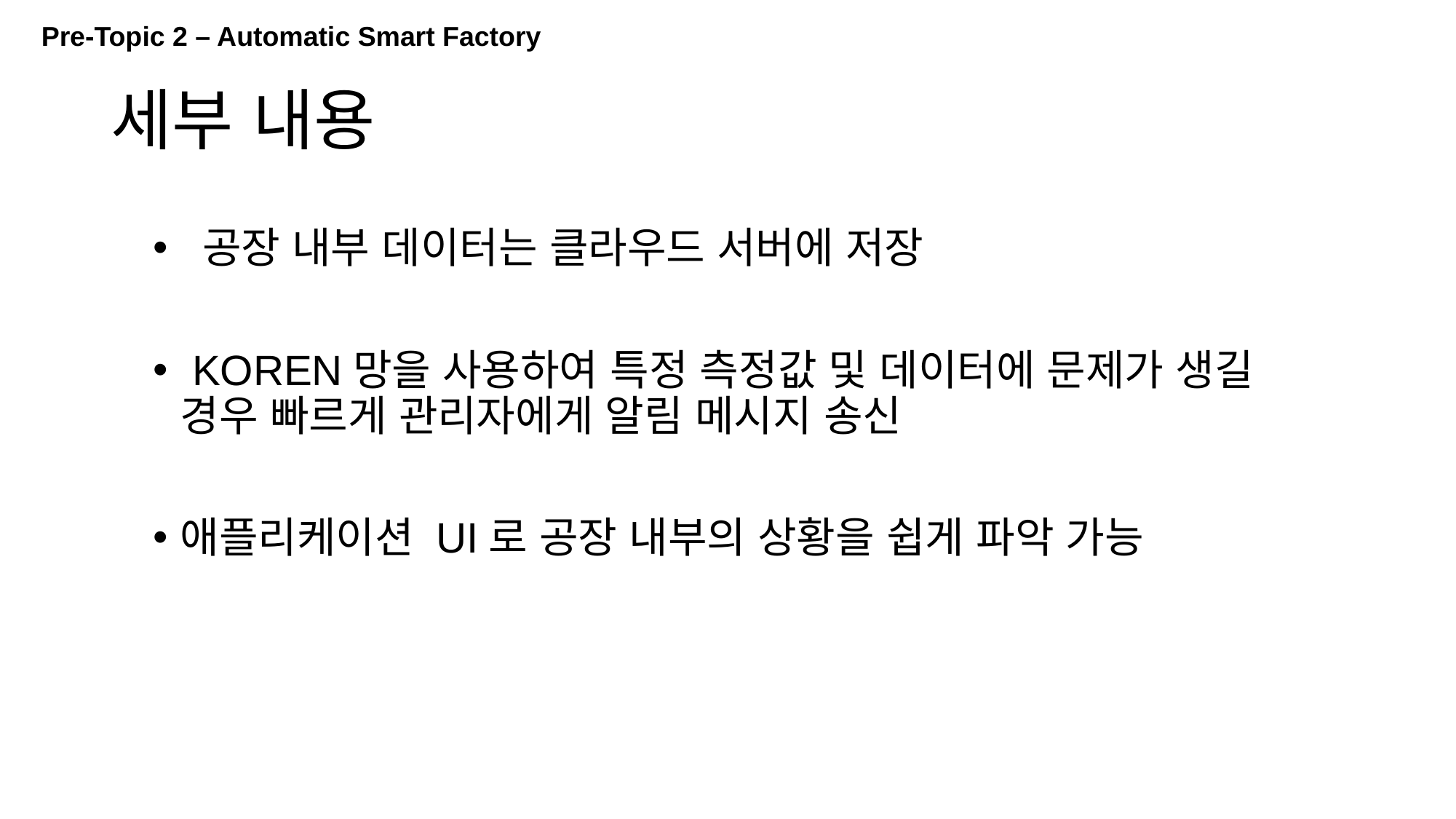

Pre-Topic 2 – Automatic Smart Factory
# 세부 내용
 공장 내부 데이터는 클라우드 서버에 저장

 KOREN망을 사용하여 특정 측정값 및 데이터에 문제가 생길 경우 빠르게 관리자에게 알림 메시지 송신

애플리케이션 UI로 공장 내부의 상황을 쉽게 파악 가능